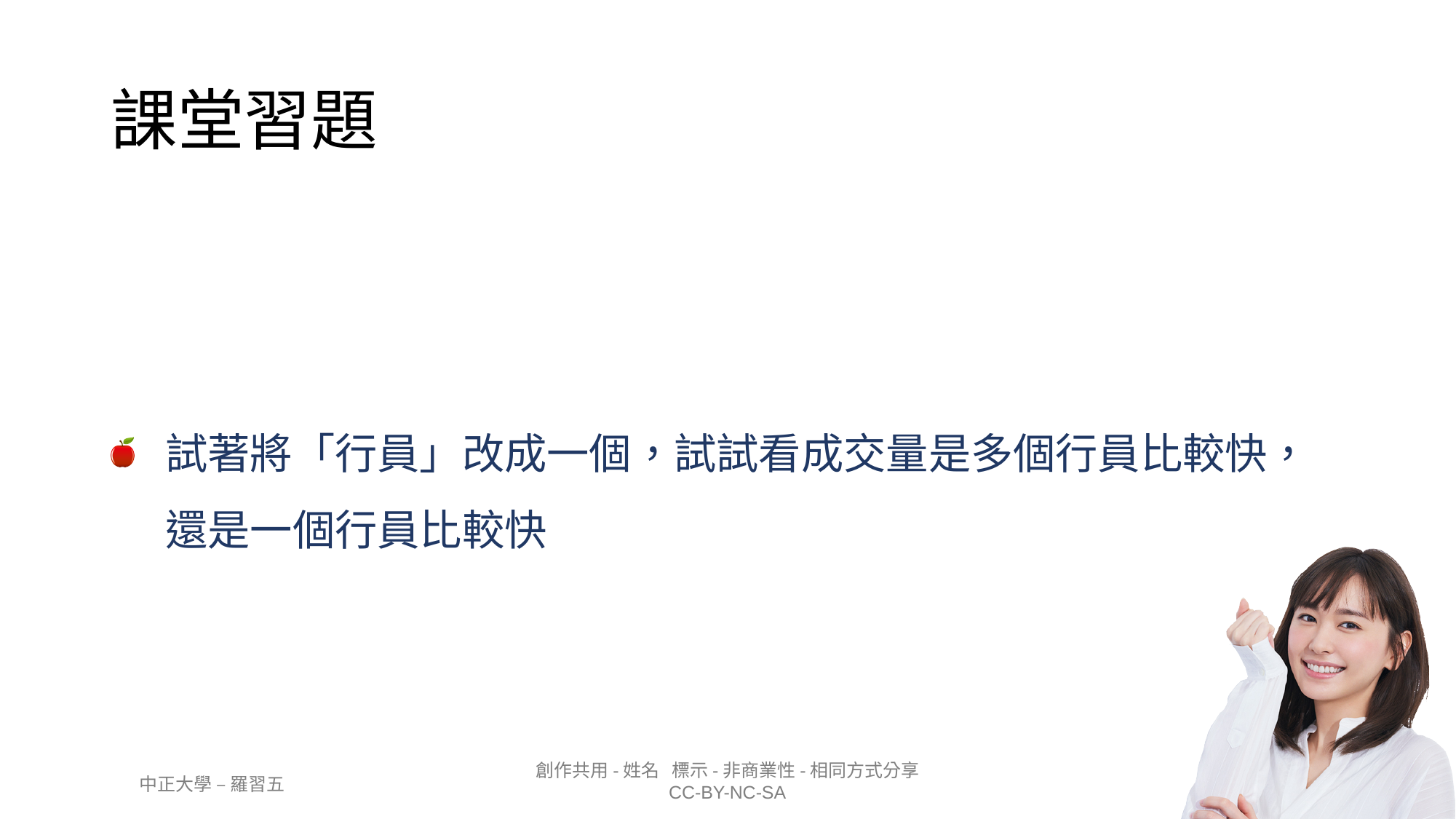

# 課堂習題
試著將「行員」改成一個，試試看成交量是多個行員比較快，還是一個行員比較快